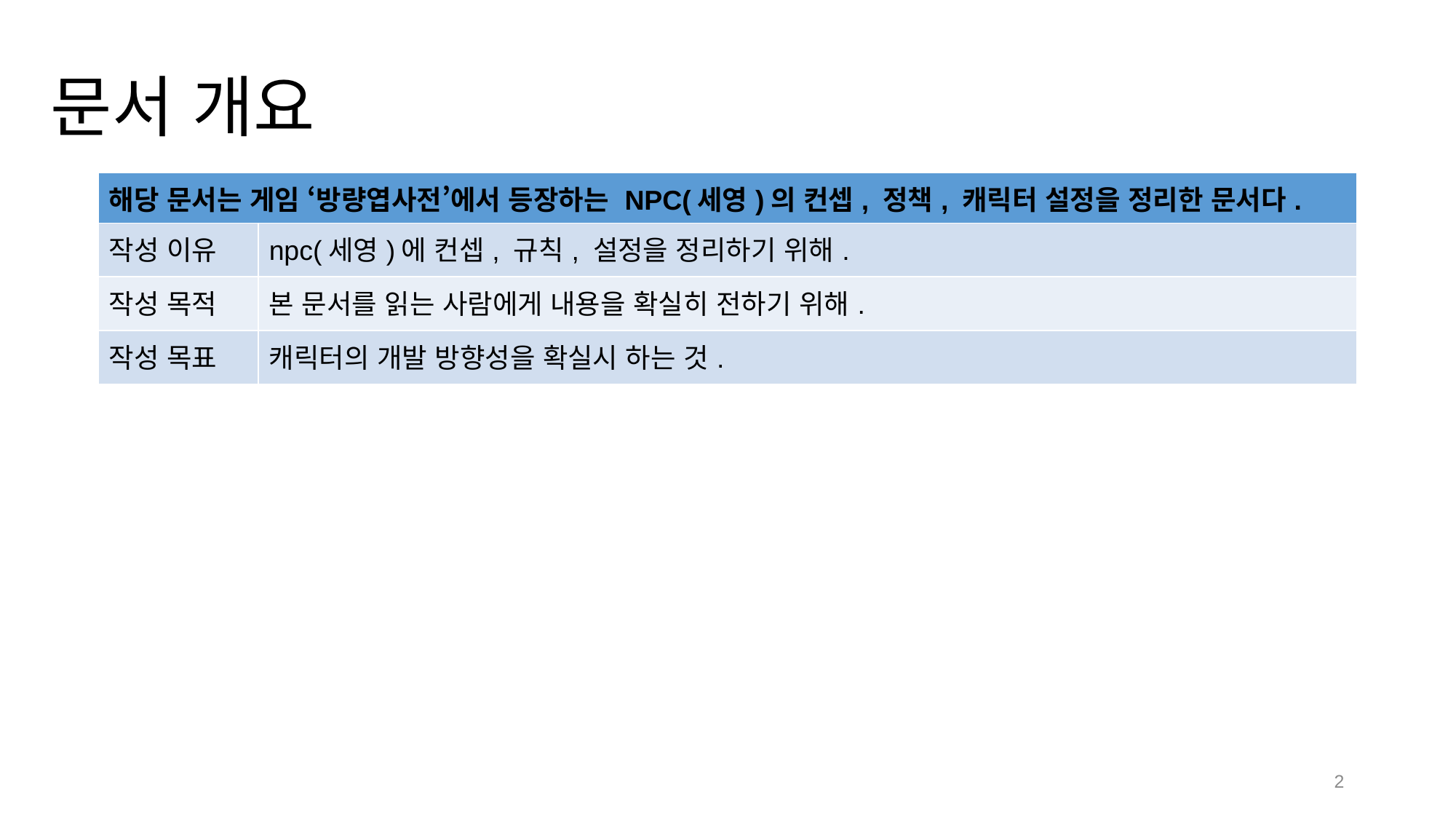

# 문서 개요
| 해당 문서는 게임 ‘방량엽사전’에서 등장하는 NPC(세영)의 컨셉, 정책, 캐릭터 설정을 정리한 문서다. |  |
| --- | --- |
| 작성 이유 | npc(세영)에 컨셉, 규칙, 설정을 정리하기 위해. |
| 작성 목적 | 본 문서를 읽는 사람에게 내용을 확실히 전하기 위해. |
| 작성 목표 | 캐릭터의 개발 방향성을 확실시 하는 것. |
2